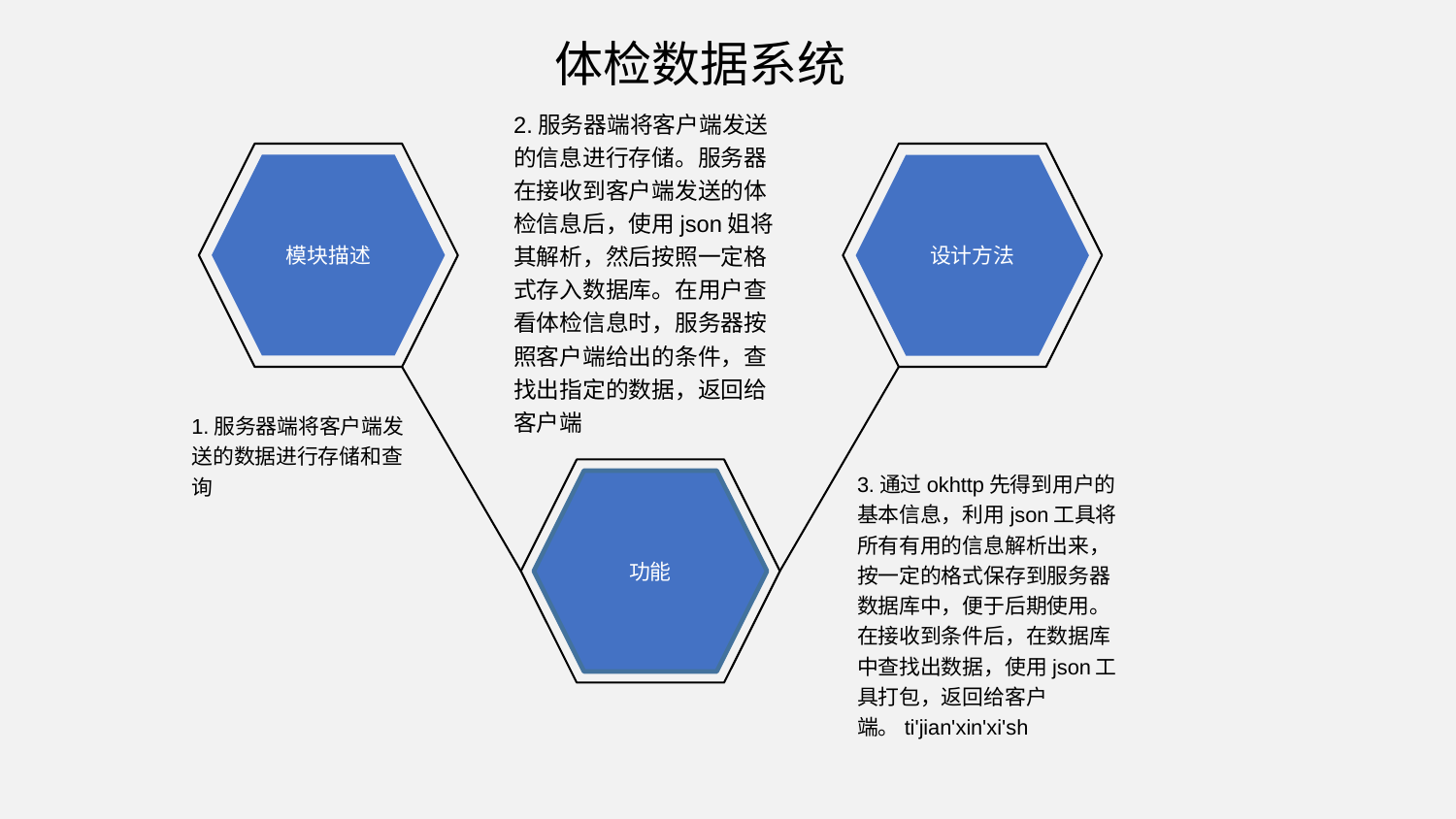

体检数据系统
2.服务器端将客户端发送的信息进行存储。服务器在接收到客户端发送的体检信息后，使用json姐将其解析，然后按照一定格式存入数据库。在用户查看体检信息时，服务器按照客户端给出的条件，查找出指定的数据，返回给客户端

模块描述
设计方法
1.服务器端将客户端发送的数据进行存储和查询

3.通过okhttp先得到用户的基本信息，利用json工具将所有有用的信息解析出来，按一定的格式保存到服务器数据库中，便于后期使用。在接收到条件后，在数据库中查找出数据，使用json工具打包，返回给客户端。ti'jian'xin'xi'sh
功能